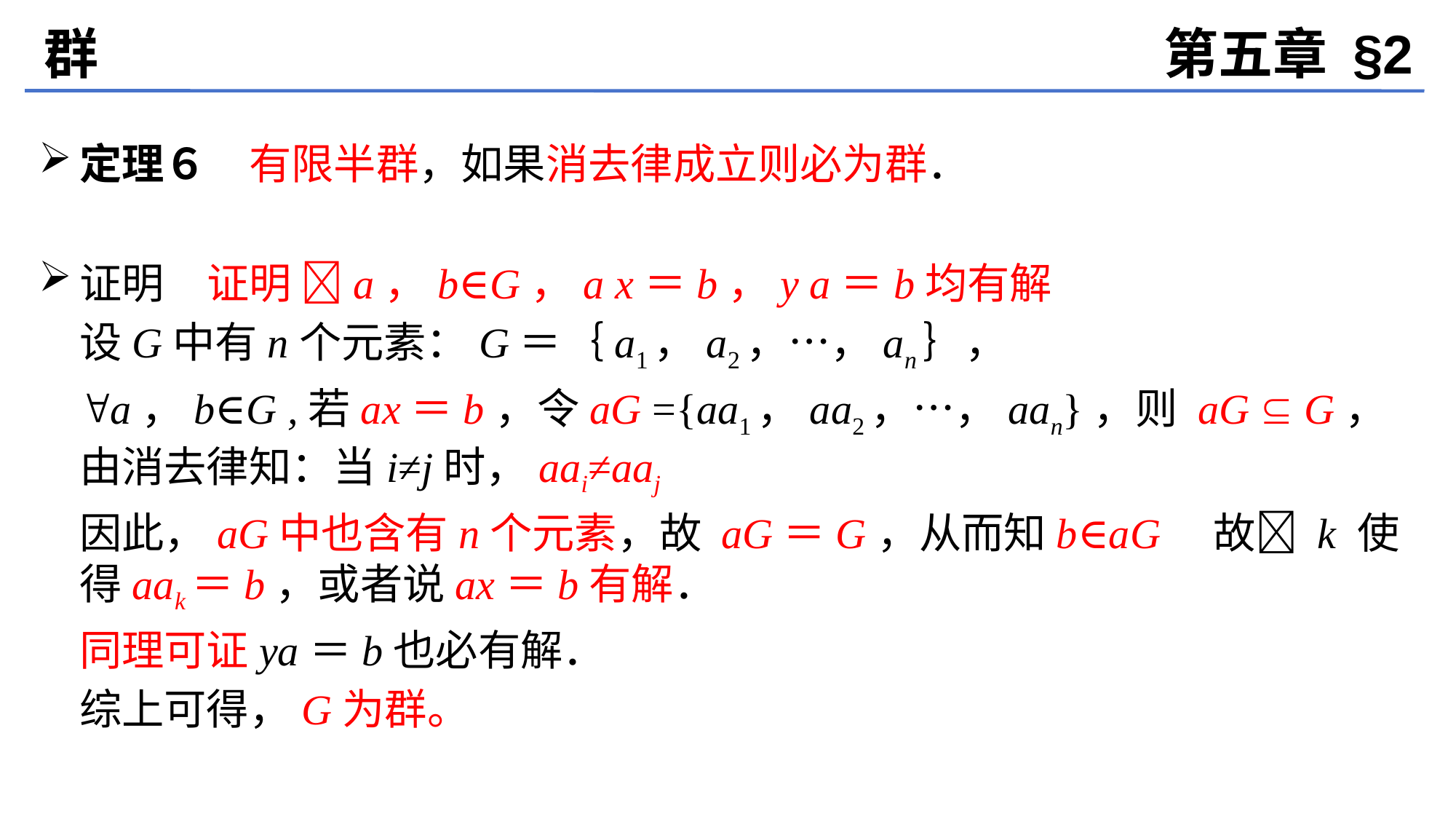

群
第五章 §2
定理６　有限半群，如果消去律成立则必为群．

证明　证明 ∀a，b∈G，a x＝b，y a＝b均有解
	设G中有n个元素：G＝｛a1，a2，…，an｝，
	∀a，b∈G ,若ax＝b，令aG ={aa1，aa2，…，aan}，则 aG ⊆ G，由消去律知：当i≠j时，aai≠aaj
	因此，aG中也含有n个元素，故 aG＝G，从而知b∈aG　故∃ k 使得aak＝b，或者说ax＝b有解．
	同理可证ya＝b也必有解．
	综上可得，G为群。